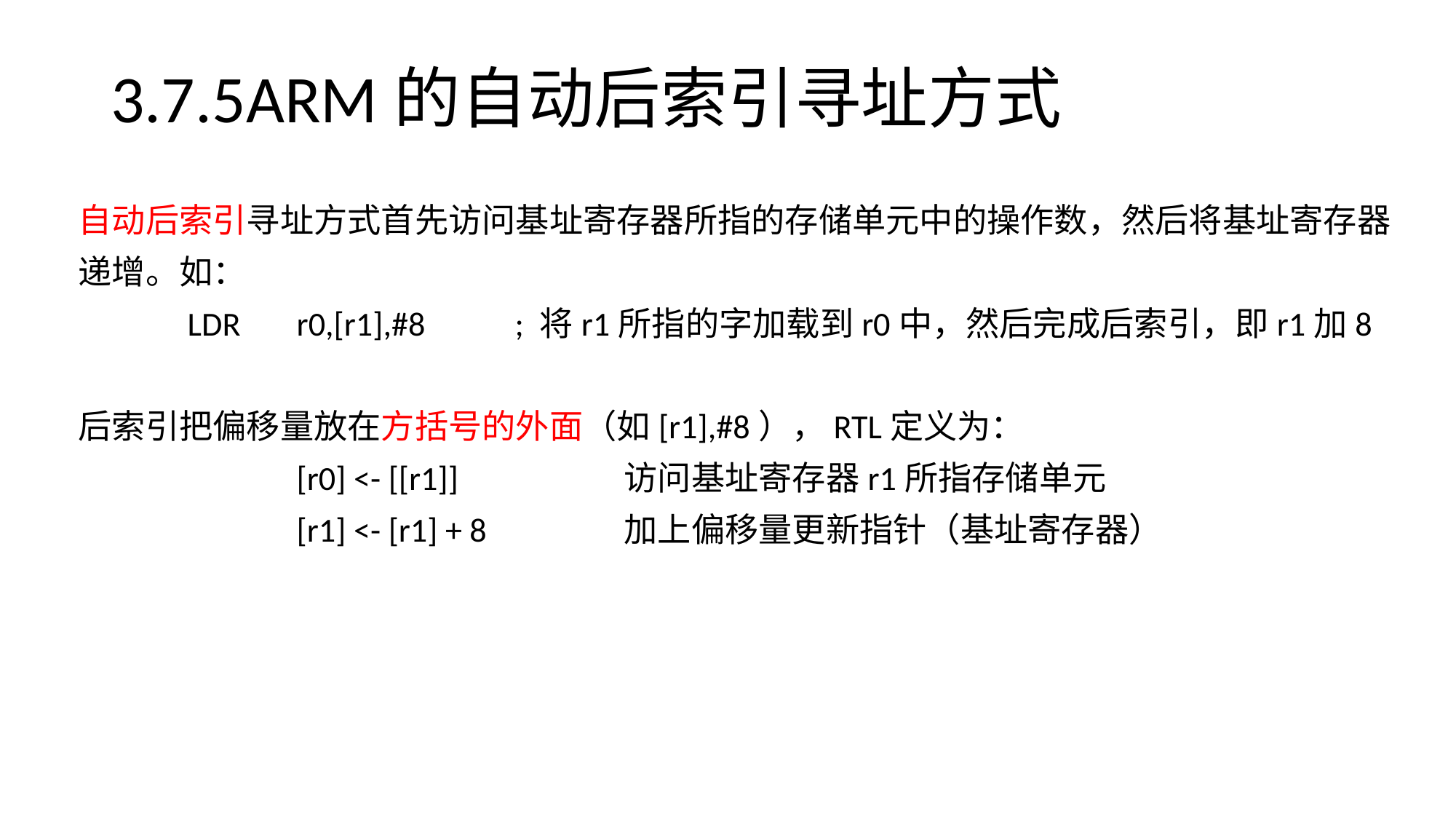

# 3.7.5ARM的自动后索引寻址方式

自动后索引寻址方式首先访问基址寄存器所指的存储单元中的操作数，然后将基址寄存器
递增。如：
	LDR	r0,[r1],#8	; 将r1所指的字加载到r0中，然后完成后索引，即r1加8

后索引把偏移量放在方括号的外面（如[r1],#8），RTL定义为：
		[r0] <- [[r1]]		访问基址寄存器r1所指存储单元
		[r1] <- [r1] + 8		加上偏移量更新指针（基址寄存器）